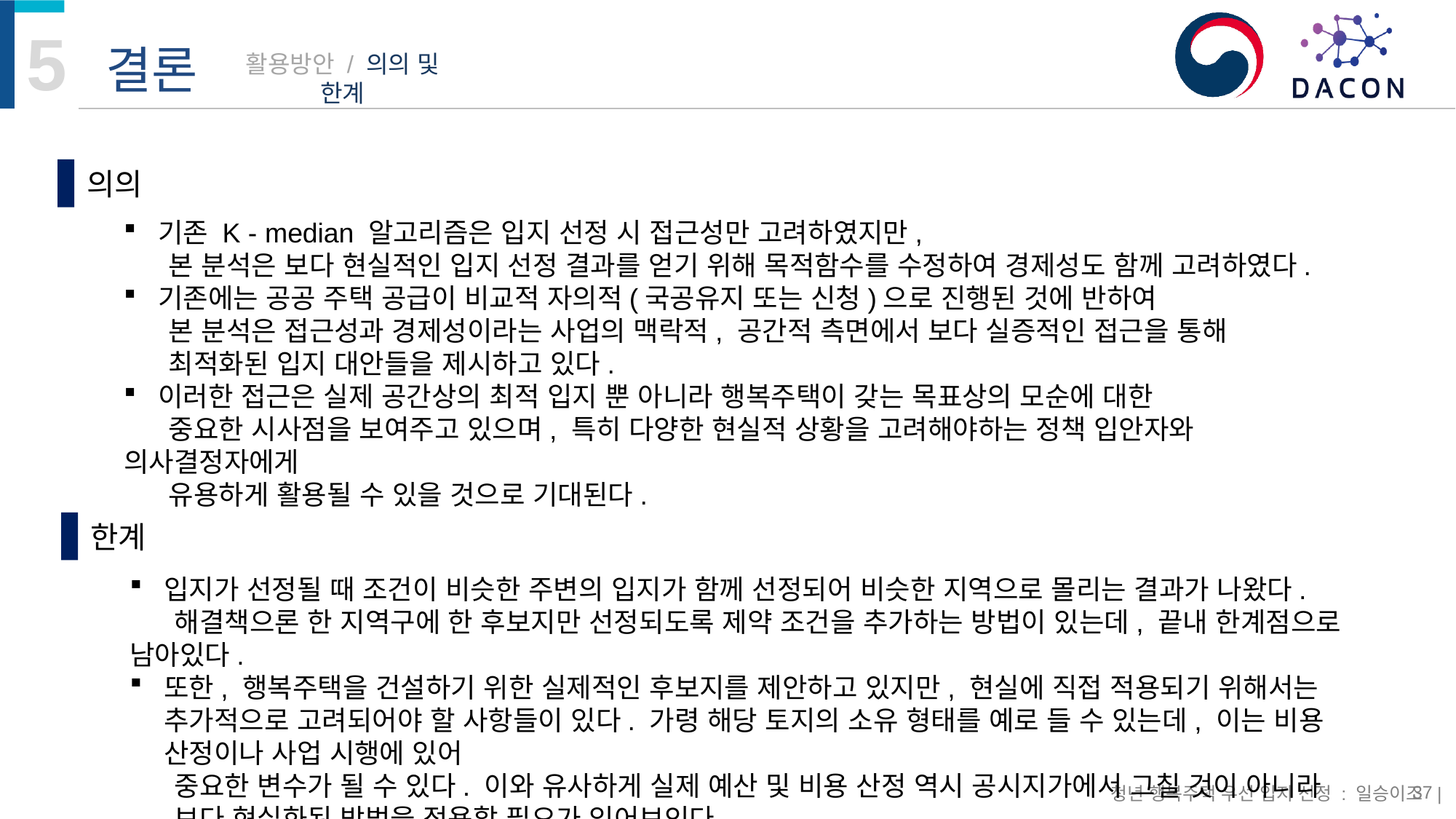

# 활용방안 / 의의 및 한계

의의
기존 K - median 알고리즘은 입지 선정 시 접근성만 고려하였지만,
     본 분석은 보다 현실적인 입지 선정 결과를 얻기 위해 목적함수를 수정하여 경제성도 함께 고려하였다.
기존에는 공공 주택 공급이 비교적 자의적(국공유지 또는 신청)으로 진행된 것에 반하여
     본 분석은 접근성과 경제성이라는 사업의 맥락적, 공간적 측면에서 보다 실증적인 접근을 통해
     최적화된 입지 대안들을 제시하고 있다.
이러한 접근은 실제 공간상의 최적 입지 뿐 아니라 행복주택이 갖는 목표상의 모순에 대한
     중요한 시사점을 보여주고 있으며, 특히 다양한 현실적 상황을 고려해야하는 정책 입안자와 의사결정자에게
     유용하게 활용될 수 있을 것으로 기대된다.

한계
입지가 선정될 때 조건이 비슷한 주변의 입지가 함께 선정되어 비슷한 지역으로 몰리는 결과가 나왔다.
     해결책으론 한 지역구에 한 후보지만 선정되도록 제약 조건을 추가하는 방법이 있는데, 끝내 한계점으로 남아있다.
또한, 행복주택을 건설하기 위한 실제적인 후보지를 제안하고 있지만, 현실에 직접 적용되기 위해서는 추가적으로 고려되어야 할 사항들이 있다. 가령 해당 토지의 소유 형태를 예로 들 수 있는데, 이는 비용 산정이나 사업 시행에 있어
     중요한 변수가 될 수 있다. 이와 유사하게 실제 예산 및 비용 산정 역시 공시지가에서 그칠 것이 아니라
     보다 현실화된 방법을 적용할 필요가 있어보인다.
37